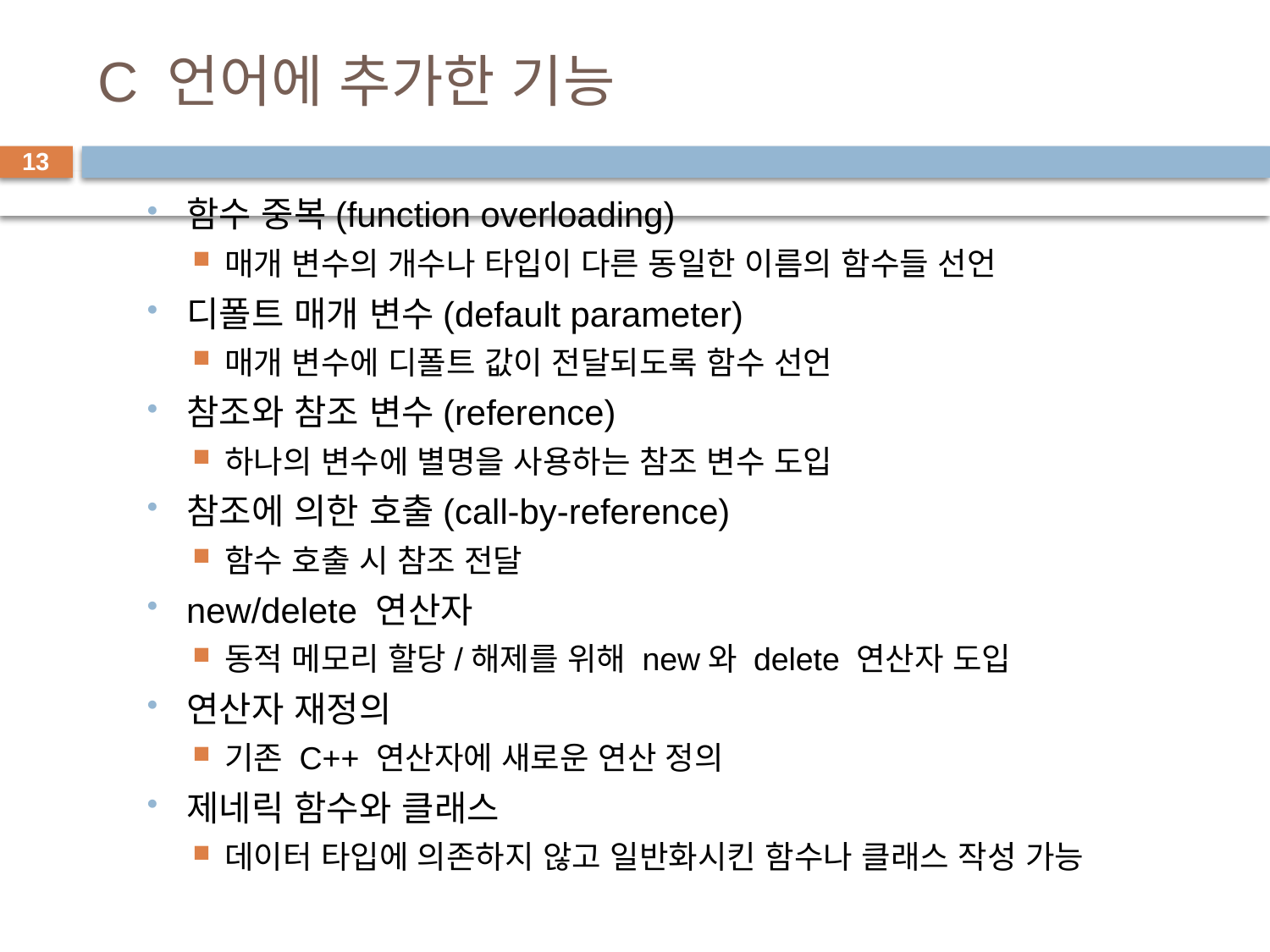

# C 언어에 추가한 기능
13
함수 중복(function overloading)
매개 변수의 개수나 타입이 다른 동일한 이름의 함수들 선언
디폴트 매개 변수(default parameter)
매개 변수에 디폴트 값이 전달되도록 함수 선언
참조와 참조 변수(reference)
하나의 변수에 별명을 사용하는 참조 변수 도입
참조에 의한 호출(call-by-reference)
함수 호출 시 참조 전달
new/delete 연산자
동적 메모리 할당/해제를 위해 new와 delete 연산자 도입
연산자 재정의
기존 C++ 연산자에 새로운 연산 정의
제네릭 함수와 클래스
데이터 타입에 의존하지 않고 일반화시킨 함수나 클래스 작성 가능